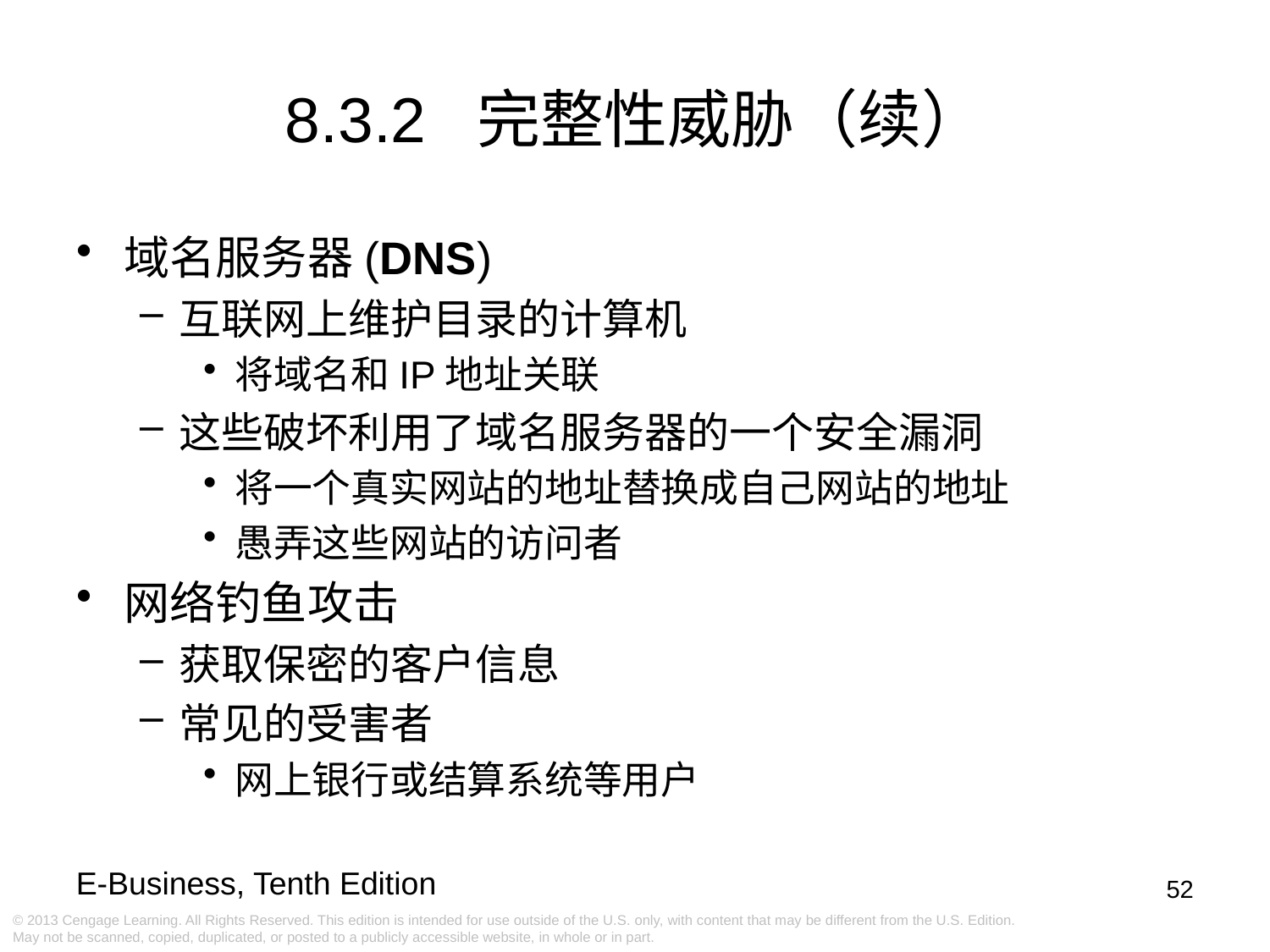

8.3.2  完整性威胁（续）
域名服务器(DNS)
互联网上维护目录的计算机
将域名和IP地址关联
这些破坏利用了域名服务器的一个安全漏洞
将一个真实网站的地址替换成自己网站的地址
愚弄这些网站的访问者
网络钓鱼攻击
获取保密的客户信息
常见的受害者
网上银行或结算系统等用户
52